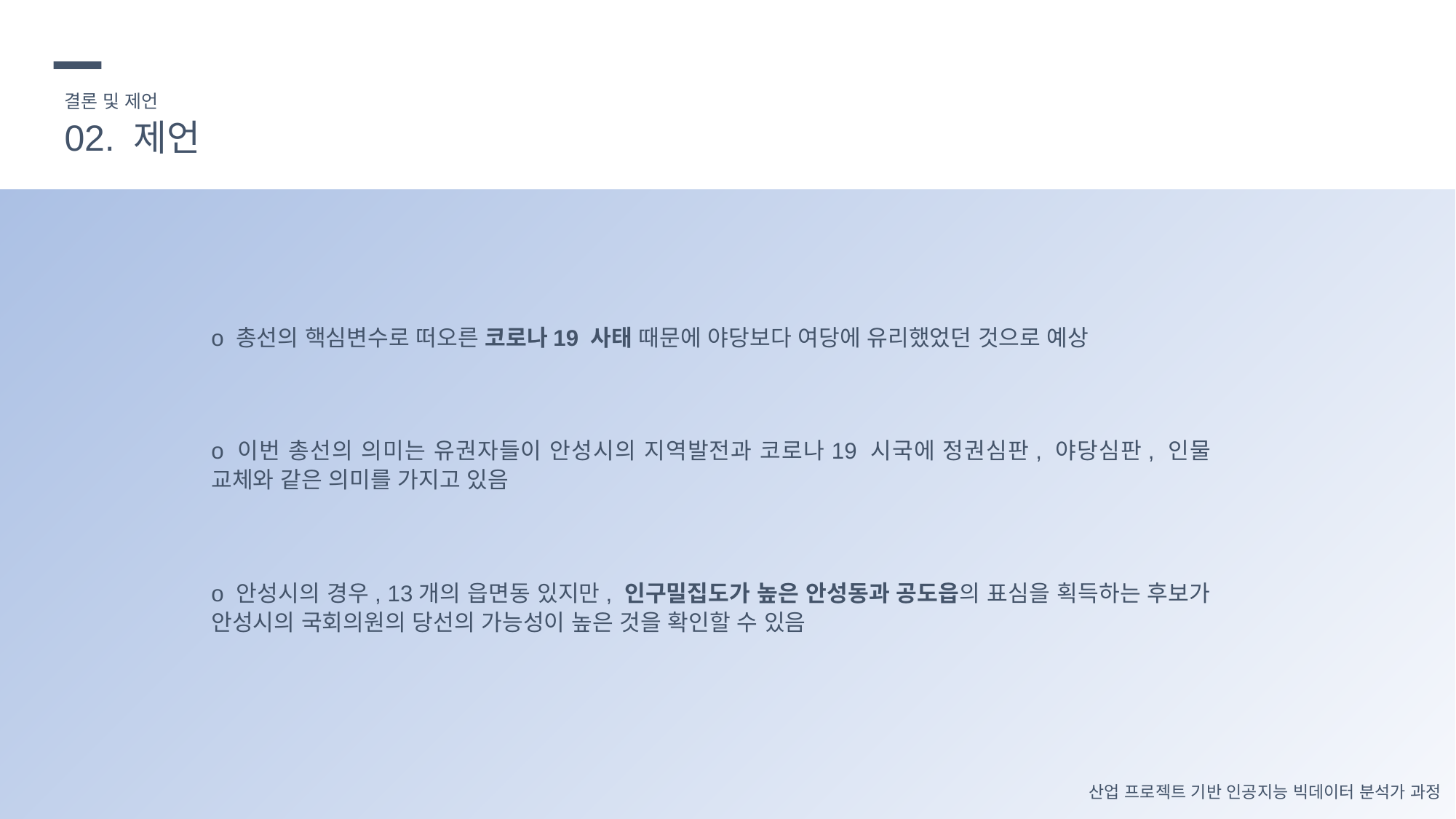

결론 및 제언

02. 제언

о 총선의 핵심변수로 떠오른 코로나19 사태 때문에 야당보다 여당에 유리했었던 것으로 예상

о 이번 총선의 의미는 유권자들이 안성시의 지역발전과 코로나19 시국에 정권심판, 야당심판, 인물 교체와 같은 의미를 가지고 있음

о 안성시의 경우, 13개의 읍면동 있지만, 인구밀집도가 높은 안성동과 공도읍의 표심을 획득하는 후보가 안성시의 국회의원의 당선의 가능성이 높은 것을 확인할 수 있음
산업 프로젝트 기반 인공지능 빅데이터 분석가 과정